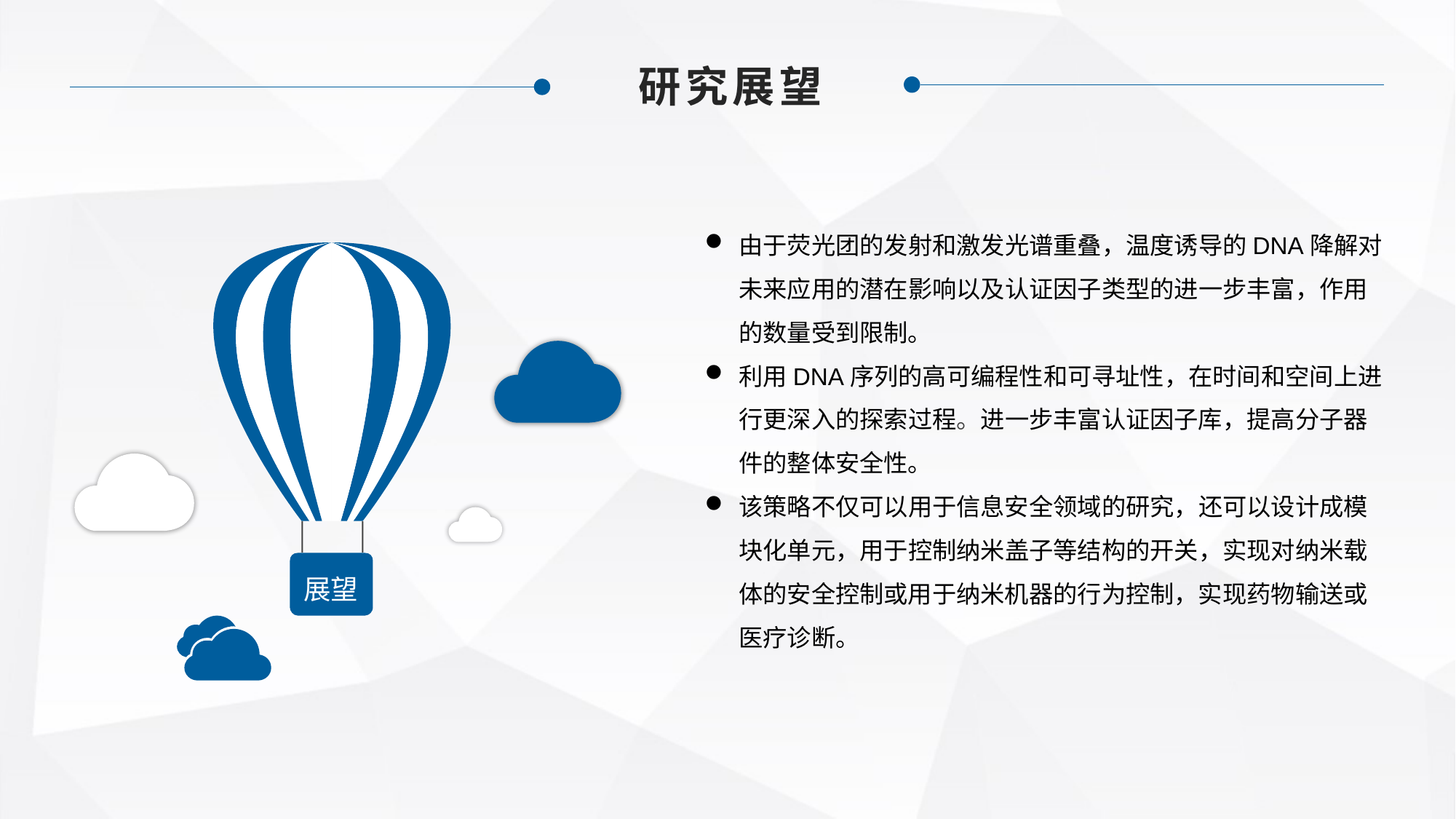

研究展望

由于荧光团的发射和激发光谱重叠，温度诱导的DNA降解对未来应用的潜在影响以及认证因子类型的进一步丰富，作用的数量受到限制。
利用DNA序列的高可编程性和可寻址性，在时间和空间上进行更深入的探索过程。进一步丰富认证因子库，提高分子器件的整体安全性。
该策略不仅可以用于信息安全领域的研究，还可以设计成模块化单元，用于控制纳米盖子等结构的开关，实现对纳米载体的安全控制或用于纳米机器的行为控制，实现药物输送或医疗诊断。

展望